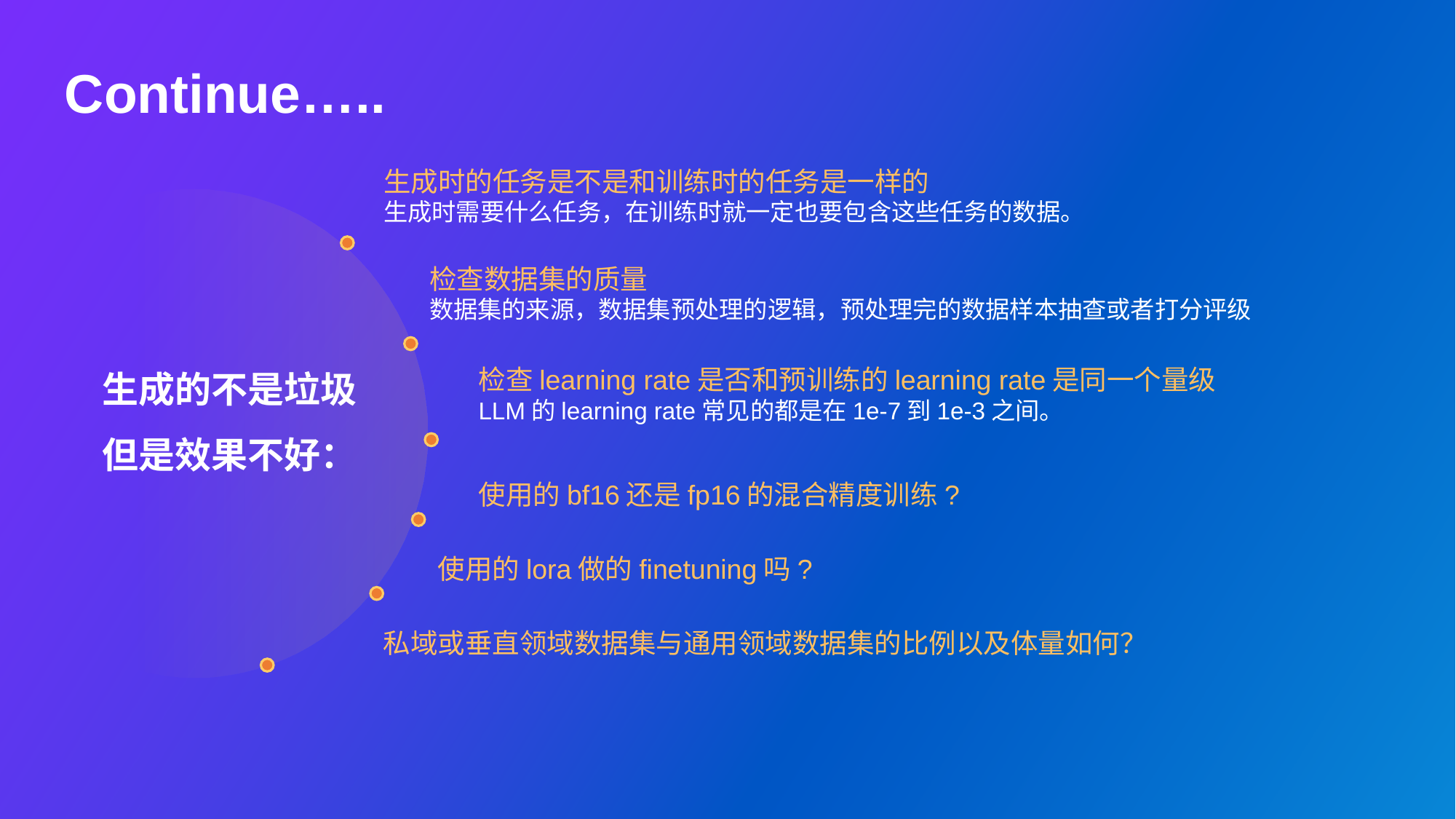

# Continue…..
生成时的任务是不是和训练时的任务是一样的
生成时需要什么任务，在训练时就一定也要包含这些任务的数据。

检查数据集的质量
数据集的来源，数据集预处理的逻辑，预处理完的数据样本抽查或者打分评级

生成的不是垃圾但是效果不好：
检查learning rate是否和预训练的learning rate是同一个量级
LLM的learning rate常见的都是在1e-7到1e-3之间。

使用的bf16还是fp16的混合精度训练?

使用的lora做的finetuning吗?

私域或垂直领域数据集与通用领域数据集的比例以及体量如何？